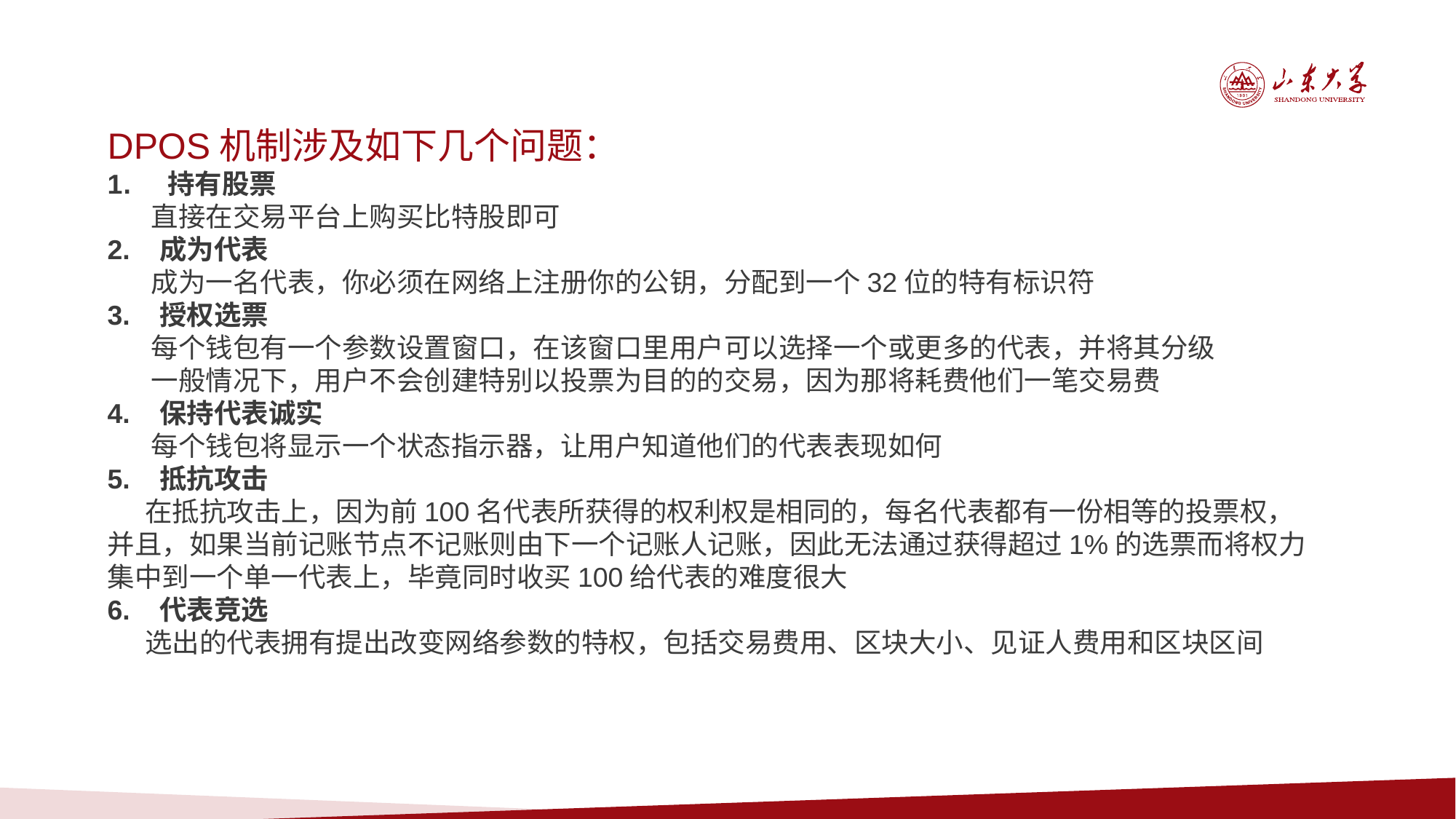

DPOS机制涉及如下几个问题：
  持有股票
      直接在交易平台上购买比特股即可
2.   成为代表
      成为一名代表，你必须在网络上注册你的公钥，分配到一个32位的特有标识符
3.   授权选票
      每个钱包有一个参数设置窗口，在该窗口里用户可以选择一个或更多的代表，并将其分级
      一般情况下，用户不会创建特别以投票为目的的交易，因为那将耗费他们一笔交易费
4.   保持代表诚实
      每个钱包将显示一个状态指示器，让用户知道他们的代表表现如何
5.   抵抗攻击
     在抵抗攻击上，因为前100名代表所获得的权利权是相同的，每名代表都有一份相等的投票权，并且，如果当前记账节点不记账则由下一个记账人记账，因此无法通过获得超过1%的选票而将权力集中到一个单一代表上，毕竟同时收买100给代表的难度很大
6.   代表竞选
     选出的代表拥有提出改变网络参数的特权，包括交易费用、区块大小、见证人费用和区块区间